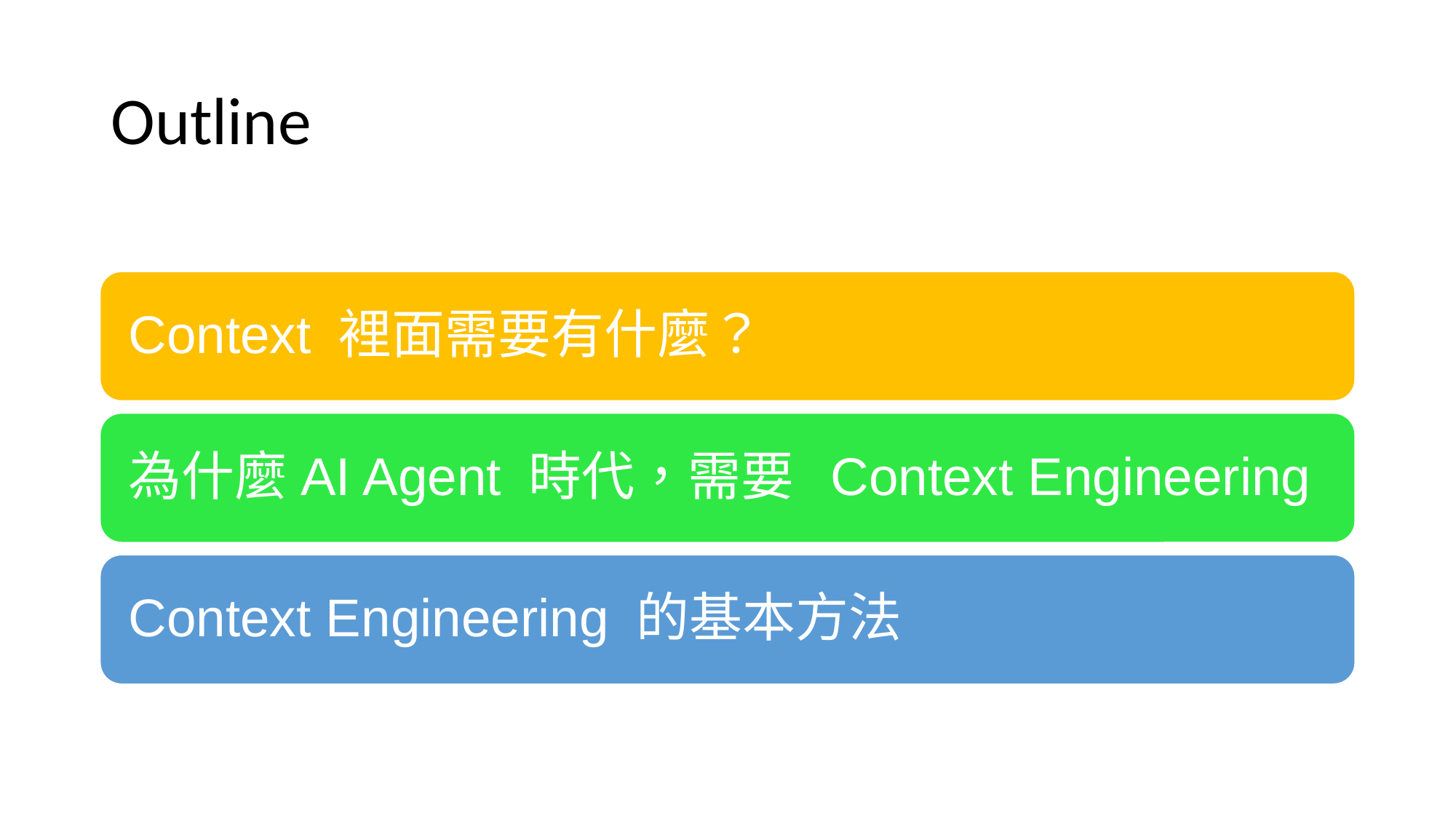

# Outline
Context 裡面需要有什麼？
為什麼AI Agent 時代，需要  Context Engineering
Context Engineering 的基本方法